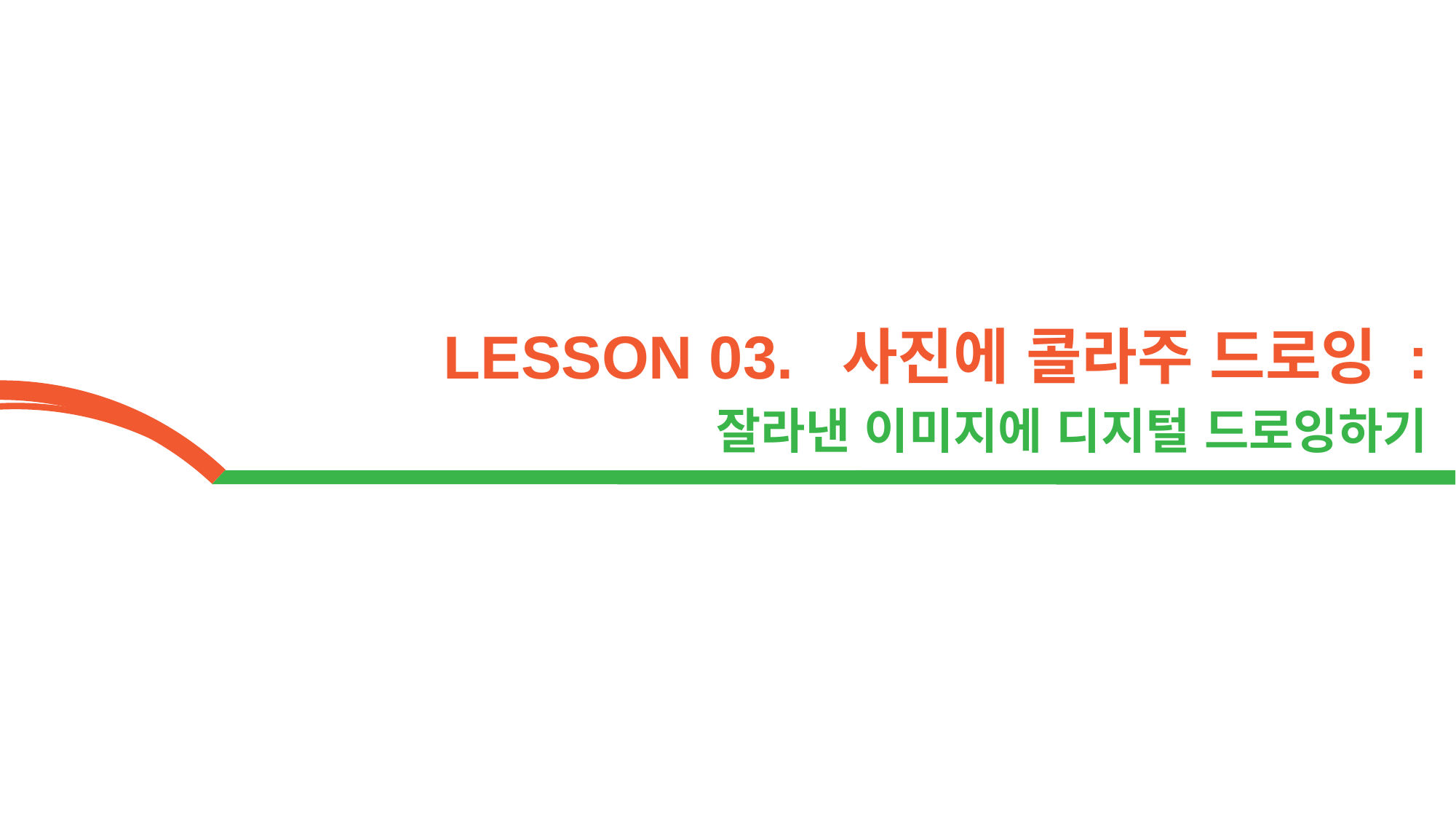

LESSON 03.  사진에 콜라주 드로잉 :
잘라낸 이미지에 디지털 드로잉하기